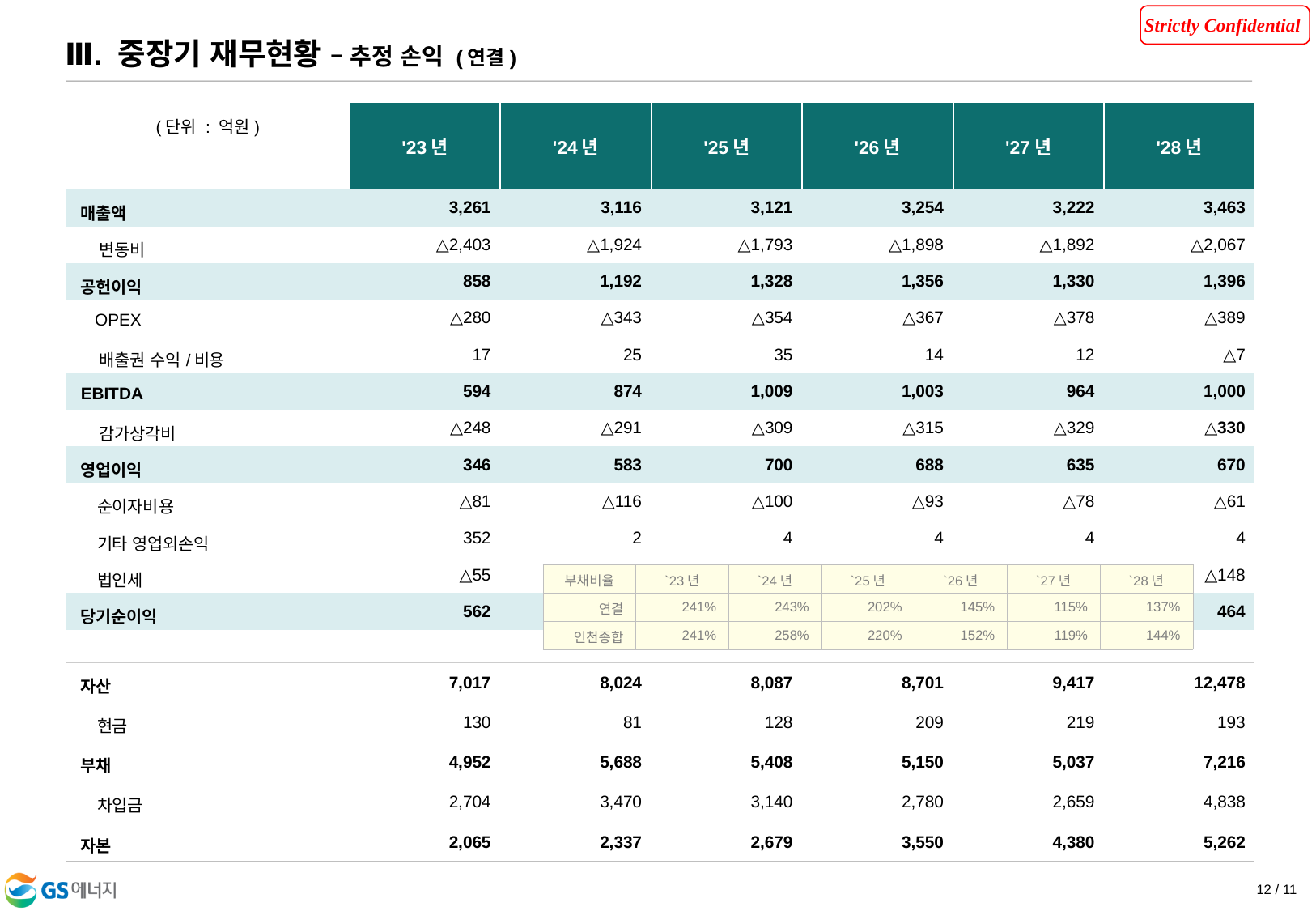

Ⅲ. 중장기 재무현황 – 추정 손익 (연결)
| (단위 : 억원) | '23년 | '24년 | '25년 | '26년 | '27년 | '28년 |
| --- | --- | --- | --- | --- | --- | --- |
|  |  |  |  |  |  |  |
| 매출액 | 3,261 | 3,116 | 3,121 | 3,254 | 3,222 | 3,463 |
| 변동비 | △2,403 | △1,924 | △1,793 | △1,898 | △1,892 | △2,067 |
| 공헌이익 | 858 | 1,192 | 1,328 | 1,356 | 1,330 | 1,396 |
| OPEX | △280 | △343 | △354 | △367 | △378 | △389 |
| 배출권 수익/비용 | 17 | 25 | 35 | 14 | 12 | △7 |
| EBITDA | 594 | 874 | 1,009 | 1,003 | 964 | 1,000 |
| 감가상각비 | △248 | △291 | △309 | △315 | △329 | △330 |
| 영업이익 | 346 | 583 | 700 | 688 | 635 | 670 |
| 순이자비용 | △81 | △116 | △100 | △93 | △78 | △61 |
| 기타 영업외손익 | 352 | 2 | 4 | 4 | 4 | 4 |
| 법인세 | △55 | △102 | △138 | △147 | △137 | △148 |
| 당기순이익 | 562 | 367 | 465 | 452 | 423 | 464 |
|  |  |  |  |  |  |  |
| 자산 | 7,017 | 8,024 | 8,087 | 8,701 | 9,417 | 12,478 |
| 현금 | 130 | 81 | 128 | 209 | 219 | 193 |
| 부채 | 4,952 | 5,688 | 5,408 | 5,150 | 5,037 | 7,216 |
| 차입금 | 2,704 | 3,470 | 3,140 | 2,780 | 2,659 | 4,838 |
| 자본 | 2,065 | 2,337 | 2,679 | 3,550 | 4,380 | 5,262 |
| 부채비율 | `23년 | `24년 | `25년 | `26년 | `27년 | `28년 |
| --- | --- | --- | --- | --- | --- | --- |
| 연결 | 241% | 243% | 202% | 145% | 115% | 137% |
| 인천종합 | 241% | 258% | 220% | 152% | 119% | 144% |